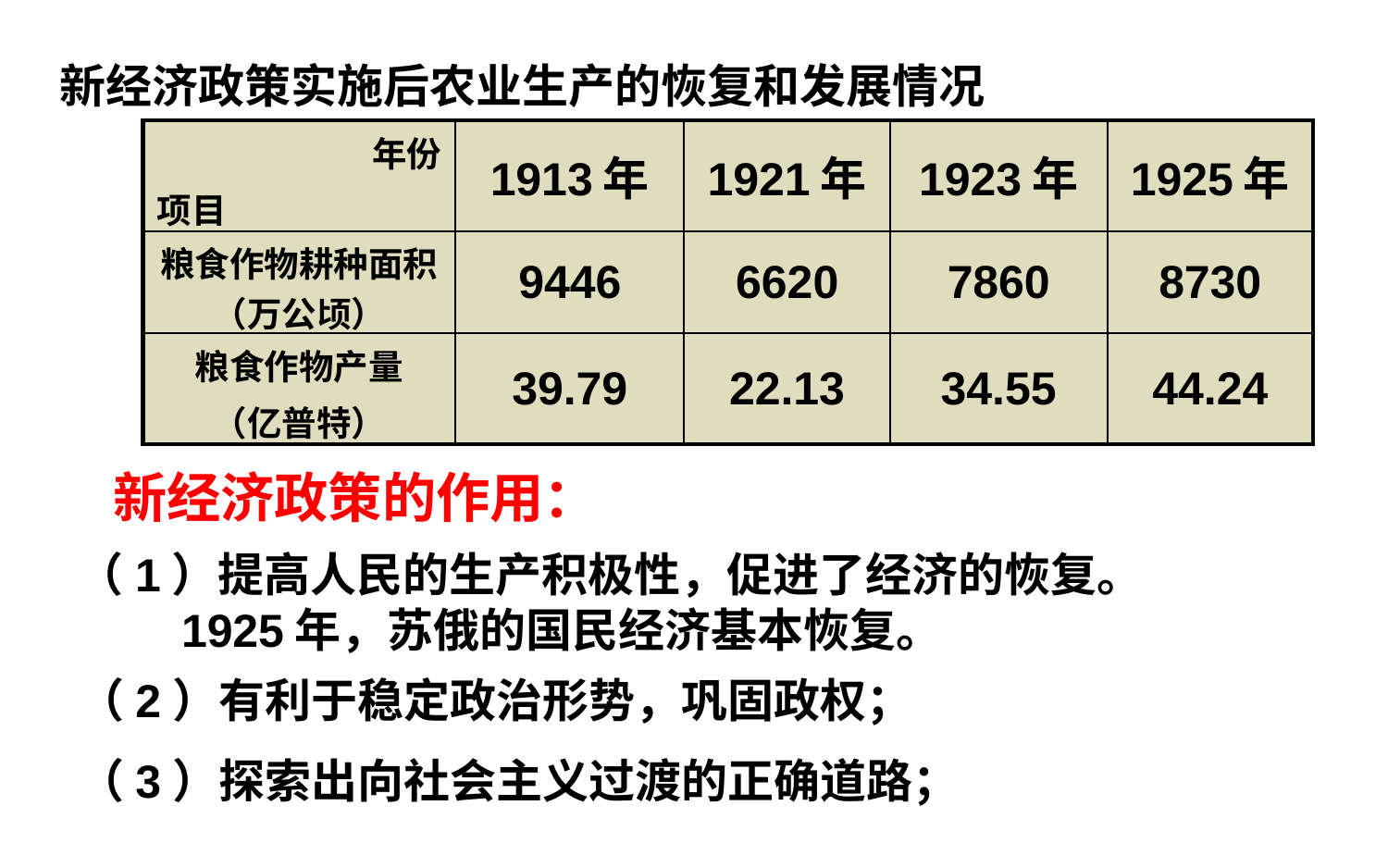

新经济政策实施后农业生产的恢复和发展情况
| 年份 项目 | 1913年 | 1921年 | 1923年 | 1925年 |
| --- | --- | --- | --- | --- |
| 粮食作物耕种面积（万公顷） | 9446 | 6620 | 7860 | 8730 |
| 粮食作物产量 （亿普特） | 39.79 | 22.13 | 34.55 | 44.24 |
新经济政策的作用：
（1）提高人民的生产积极性，促进了经济的恢复。
        1925年，苏俄的国民经济基本恢复。
（2）有利于稳定政治形势，巩固政权；
（3）探索出向社会主义过渡的正确道路；